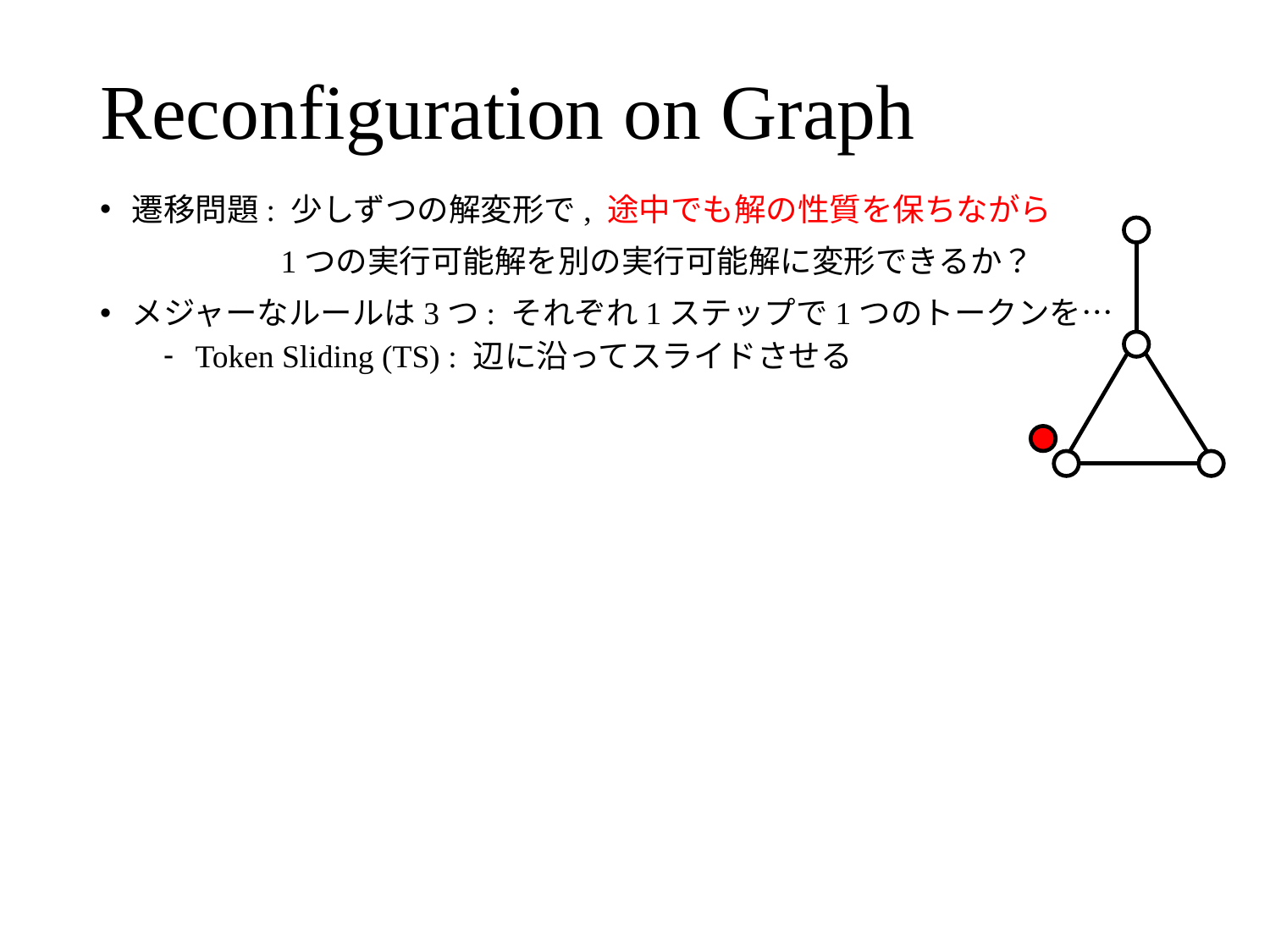

# Reconfiguration on Graph
遷移問題: 少しずつの解変形で, 途中でも解の性質を保ちながら
　　　　　  1つの実行可能解を別の実行可能解に変形できるか？
メジャーなルールは3つ: それぞれ1ステップで1つのトークンを…
Token Sliding (TS) : 辺に沿ってスライドさせる